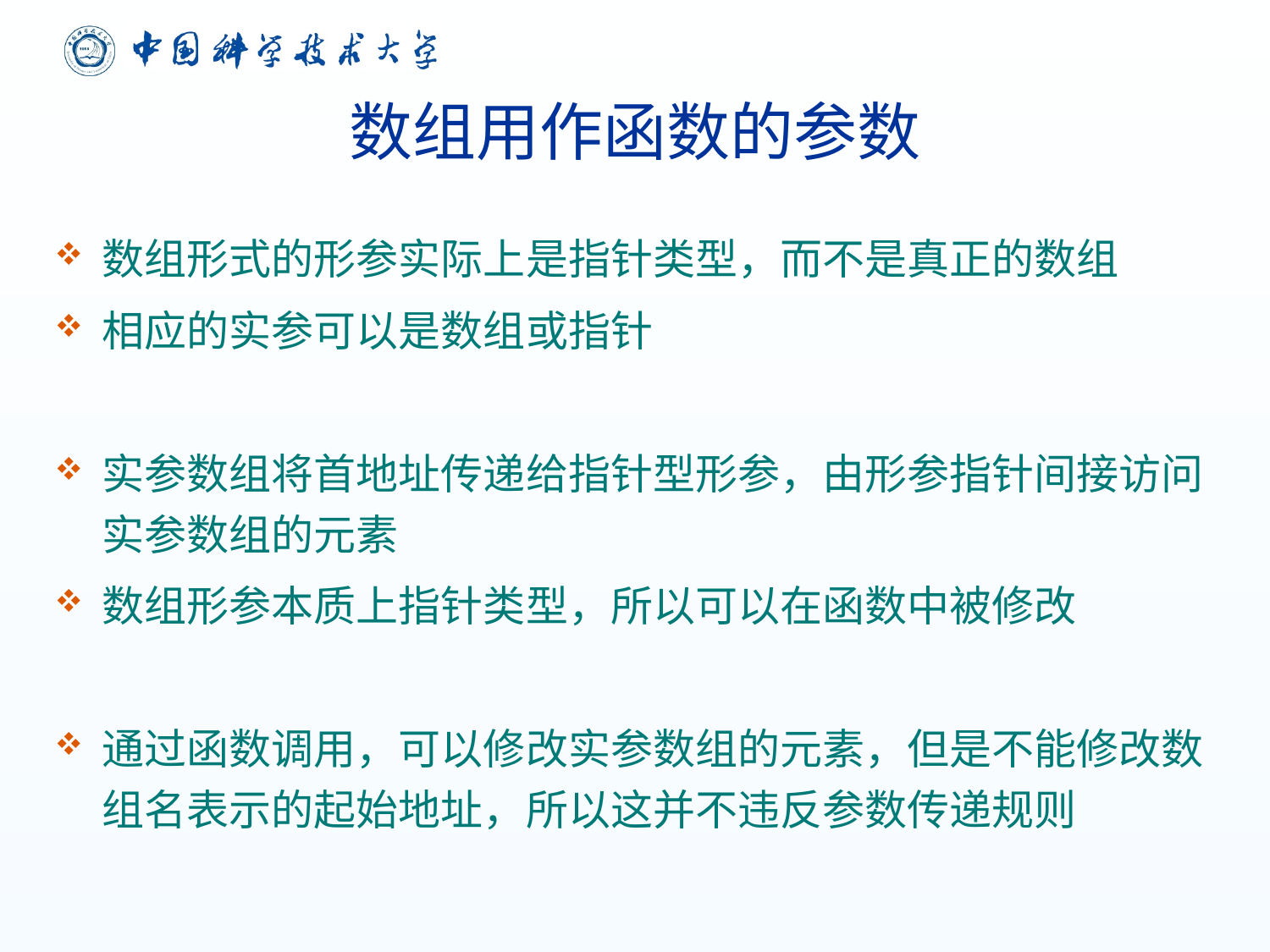

# 数组用作函数的参数
数组形式的形参实际上是指针类型，而不是真正的数组
相应的实参可以是数组或指针

实参数组将首地址传递给指针型形参，由形参指针间接访问实参数组的元素
数组形参本质上指针类型，所以可以在函数中被修改

通过函数调用，可以修改实参数组的元素，但是不能修改数组名表示的起始地址，所以这并不违反参数传递规则